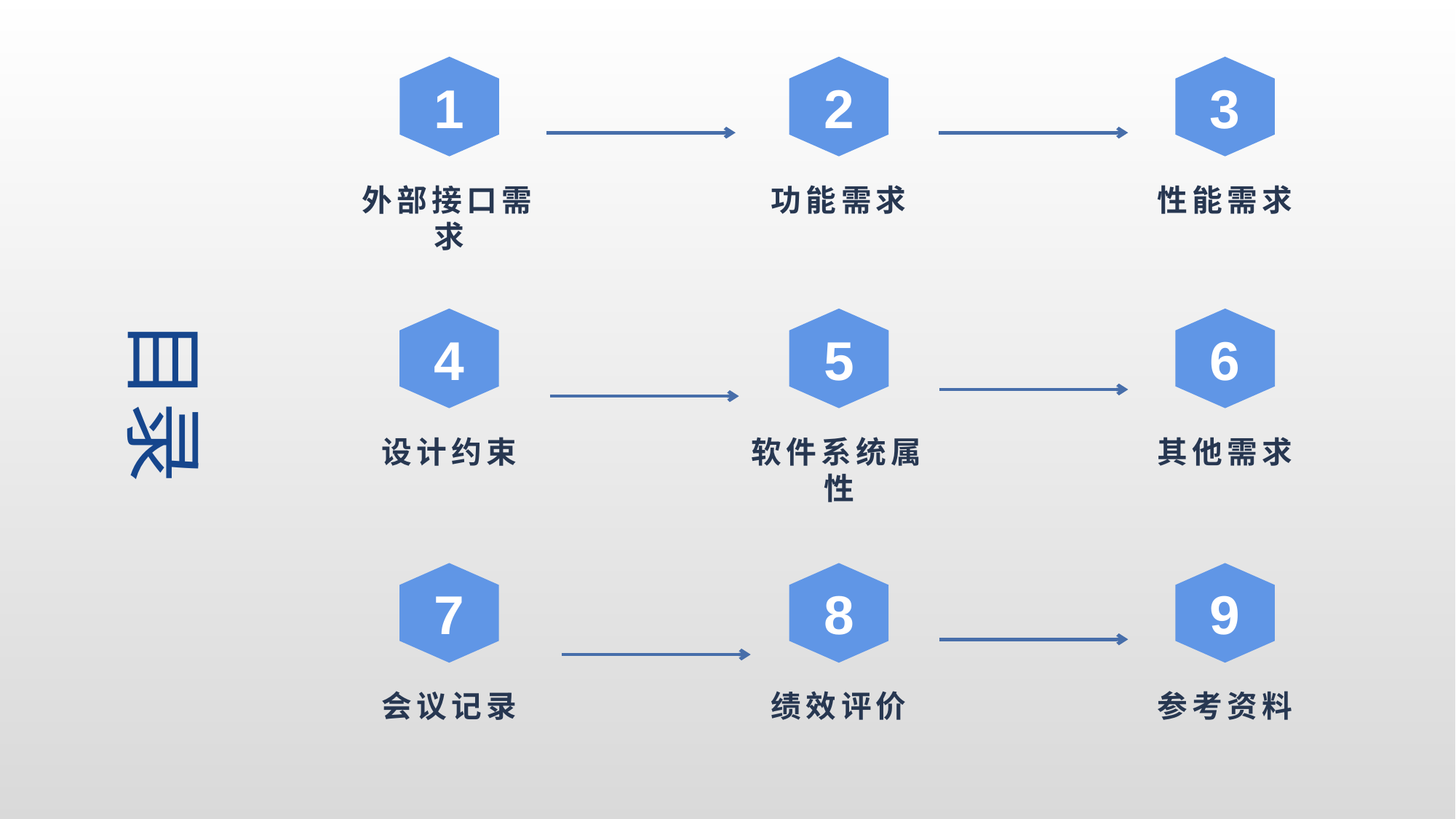

1
外部接口需求
2
功能需求
3
性能需求
目录
4
设计约束
5
软件系统属性
6
其他需求
7
会议记录
8
绩效评价
9
参考资料